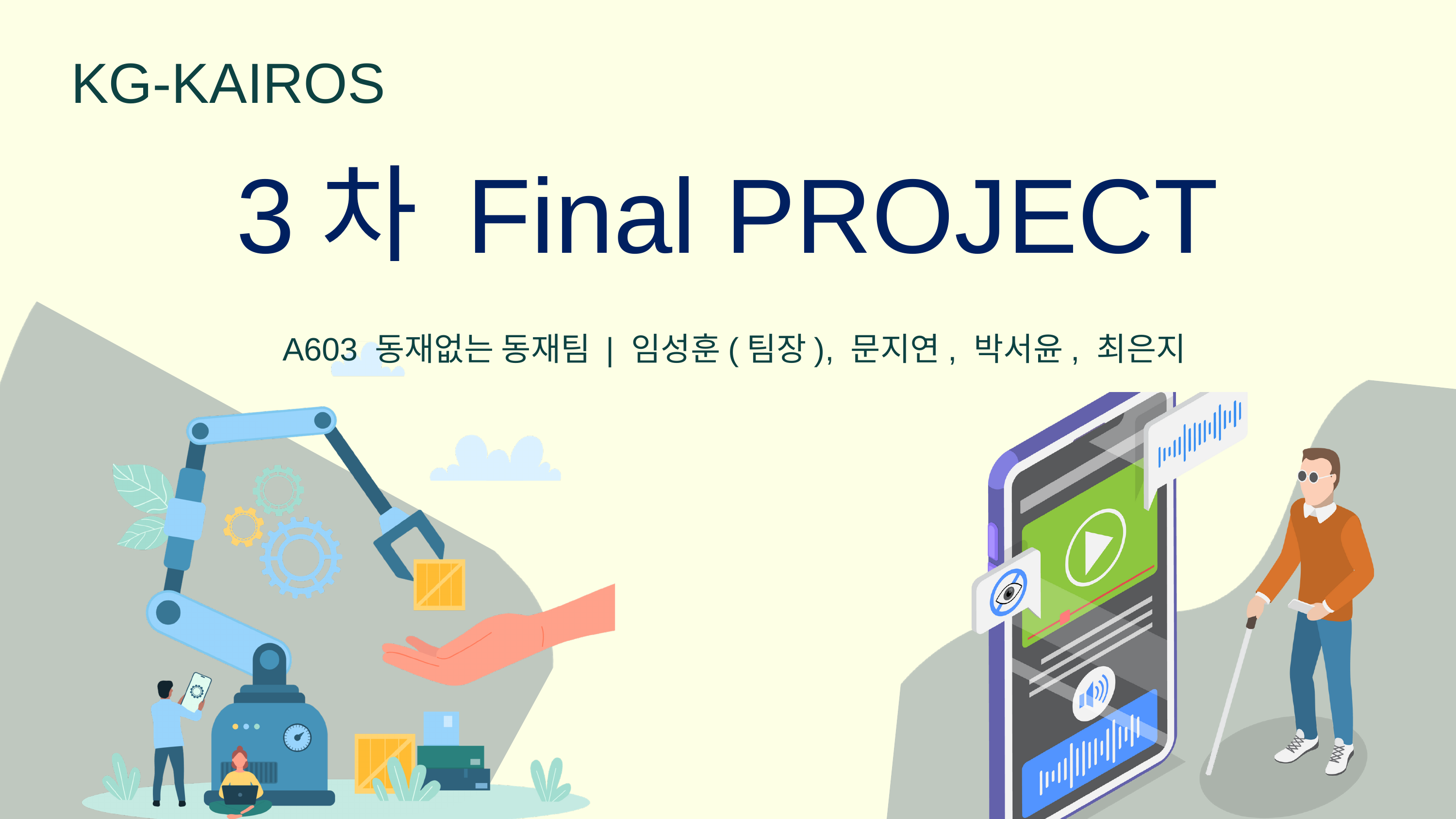

KG-KAIROS
3차 Final PROJECT
A603 동재없는 동재팀 | 임성훈(팀장), 문지연, 박서윤, 최은지